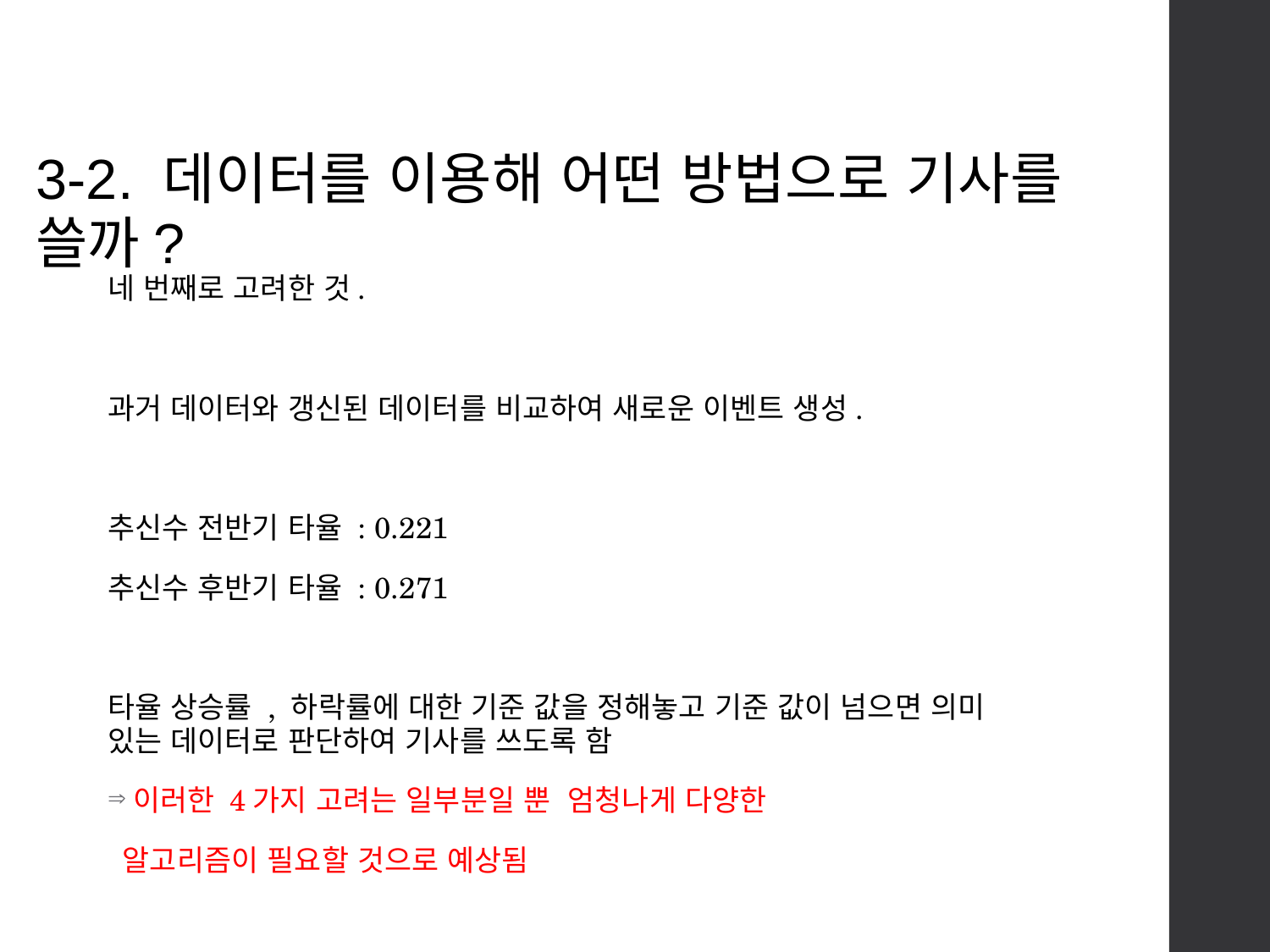

3-2. 데이터를 이용해 어떤 방법으로 기사를 쓸까?

네 번째로 고려한 것.

과거 데이터와 갱신된 데이터를 비교하여 새로운 이벤트 생성.

추신수 전반기 타율 : 0.221
추신수 후반기 타율 : 0.271

타율 상승률 , 하락률에 대한 기준 값을 정해놓고 기준 값이 넘으면 의미 있는 데이터로 판단하여 기사를 쓰도록 함
이러한 4가지 고려는 일부분일 뿐  엄청나게 다양한
 알고리즘이 필요할 것으로 예상됨